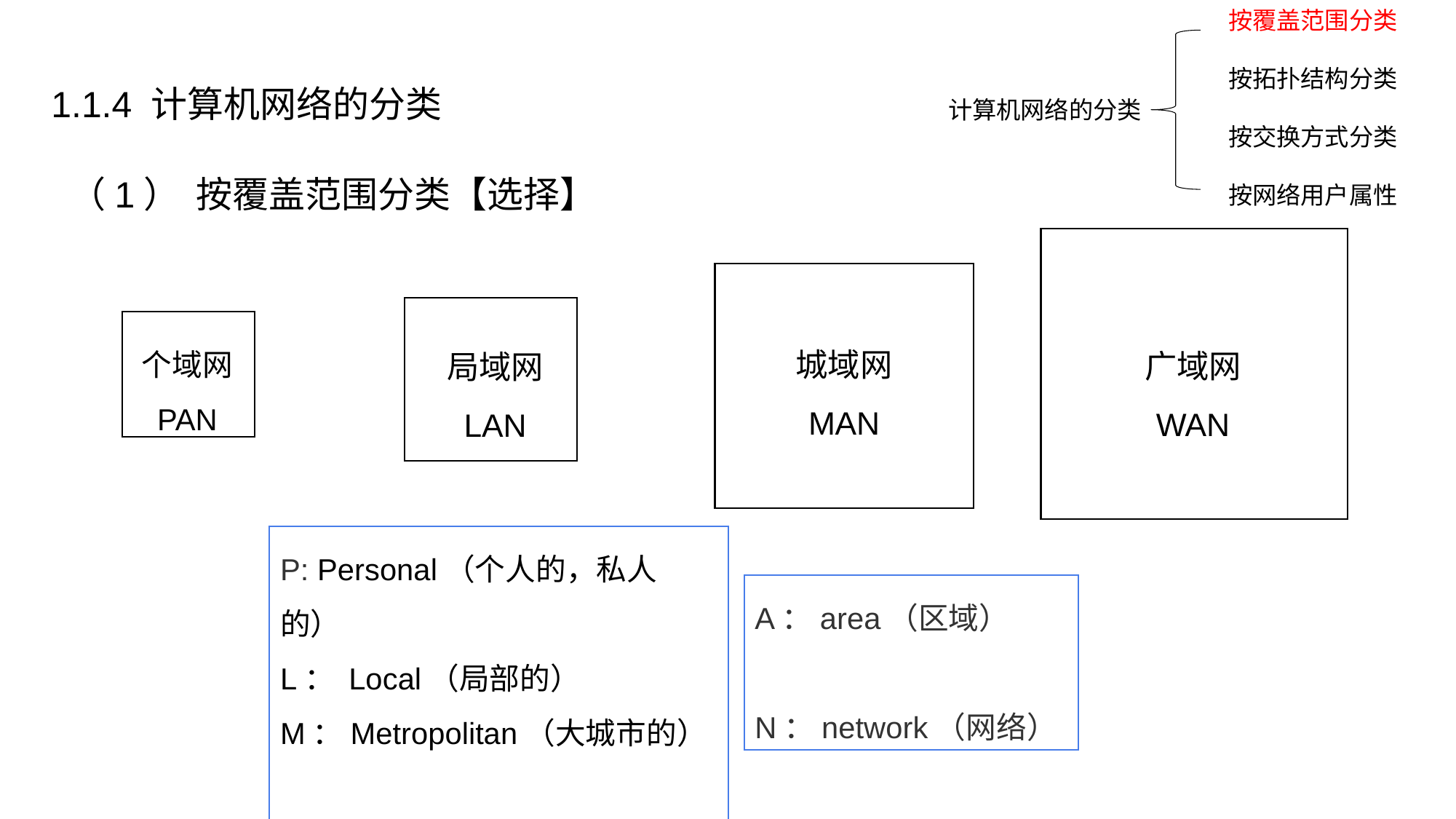

按覆盖范围分类

按拓扑结构分类

按交换方式分类

按网络用户属性

1.1.4 计算机网络的分类
计算机网络的分类
 （1）  按覆盖范围分类【选择】

城域网
MAN
广域网
WAN
个域网
PAN
局域网
LAN
P: Personal（个人的，私人的）
L： Local（局部的）
M：Metropolitan（大城市的）
W：Wide（宽阔的）
A：area（区域）
N：network（网络）